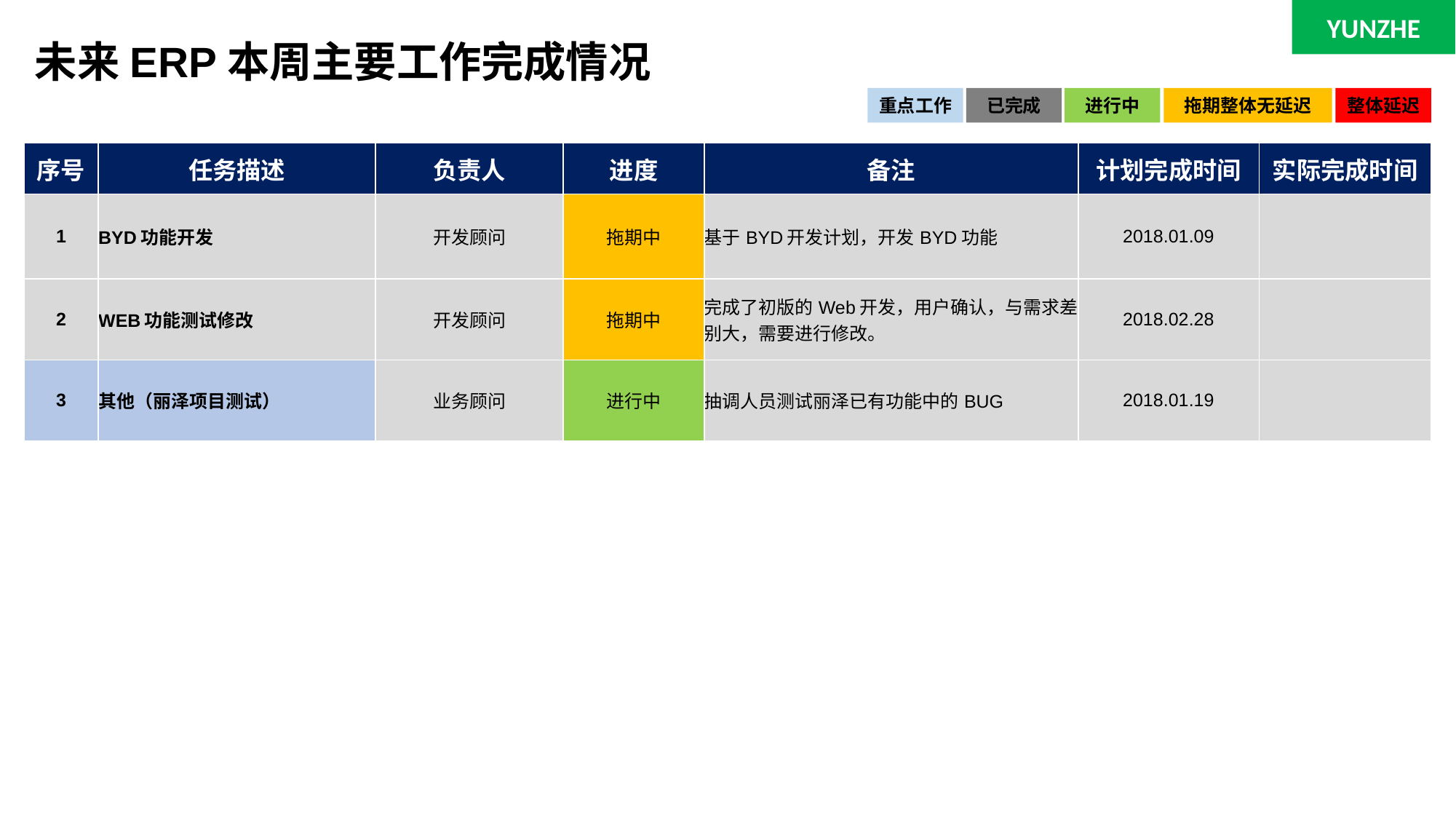

YUNZHE
未来ERP本周主要工作完成情况
重点工作
已完成
进行中
拖期整体无延迟
整体延迟
| 序号 | 任务描述 | 负责人 | 进度 | 备注 | 计划完成时间 | 实际完成时间 |
| --- | --- | --- | --- | --- | --- | --- |
| 1 | BYD功能开发 | 开发顾问 | 拖期中 | 基于BYD开发计划，开发BYD功能 | 2018.01.09 |  |
| 2 | WEB功能测试修改 | 开发顾问 | 拖期中 | 完成了初版的Web开发，用户确认，与需求差别大，需要进行修改。 | 2018.02.28 |  |
| 3 | 其他（丽泽项目测试） | 业务顾问 | 进行中 | 抽调人员测试丽泽已有功能中的BUG | 2018.01.19 |  |